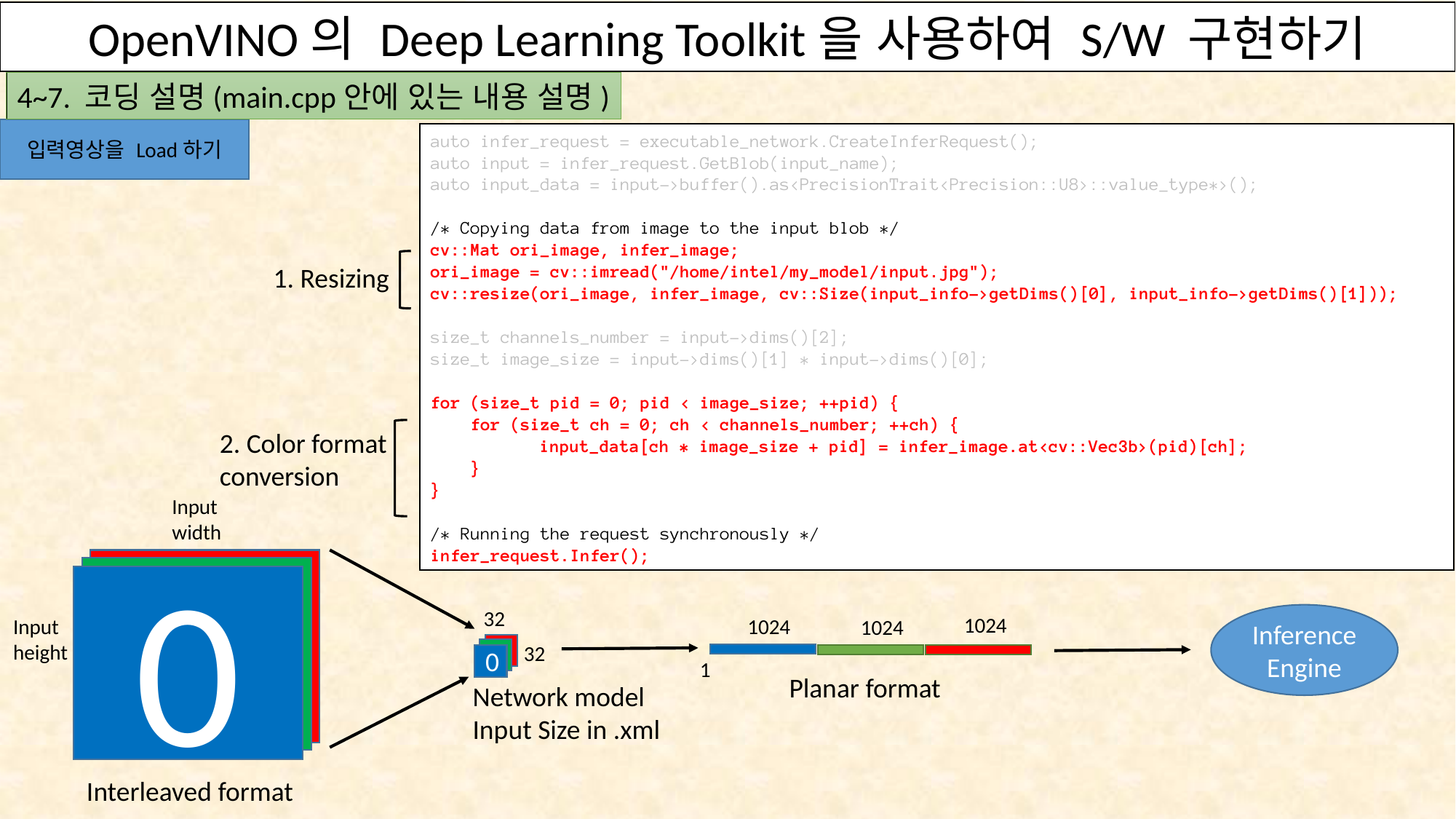

OpenVINO의 Deep Learning Toolkit을 사용하여 S/W 구현하기
OpenVINO의 Deep Learning Toolkit을 사용하여 S/W 구현하기
4~7. 코딩 설명(main.cpp안에 있는 내용 설명)
4. Inferencing 코딩하기
입력영상을 Load하기
auto infer_request = executable_network.CreateInferRequest();
auto input = infer_request.GetBlob(input_name);
auto input_data = input->buffer().as<PrecisionTrait<Precision::U8>::value_type*>();

/* Copying data from image to the input blob */
cv::Mat ori_image, infer_image;
ori_image = cv::imread("/home/intel/my_model/input.jpg");
cv::resize(ori_image, infer_image, cv::Size(input_info->getDims()[0], input_info->getDims()[1]));

size_t channels_number = input->dims()[2];
size_t image_size = input->dims()[1] * input->dims()[0];

for (size_t pid = 0; pid < image_size; ++pid) {
    for (size_t ch = 0; ch < channels_number; ++ch) {
	input_data[ch * image_size + pid] = infer_image.at<cv::Vec3b>(pid)[ch];
    }
}

/* Running the request synchronously */
infer_request.Infer();

1. Resizing

2. Color format
conversion
Input
width
0
0
0
32
Inference Engine
1024
1024
Input
height
1024
0
32
0

0
1
Planar format
Network model
Input Size in .xml
Interleaved format